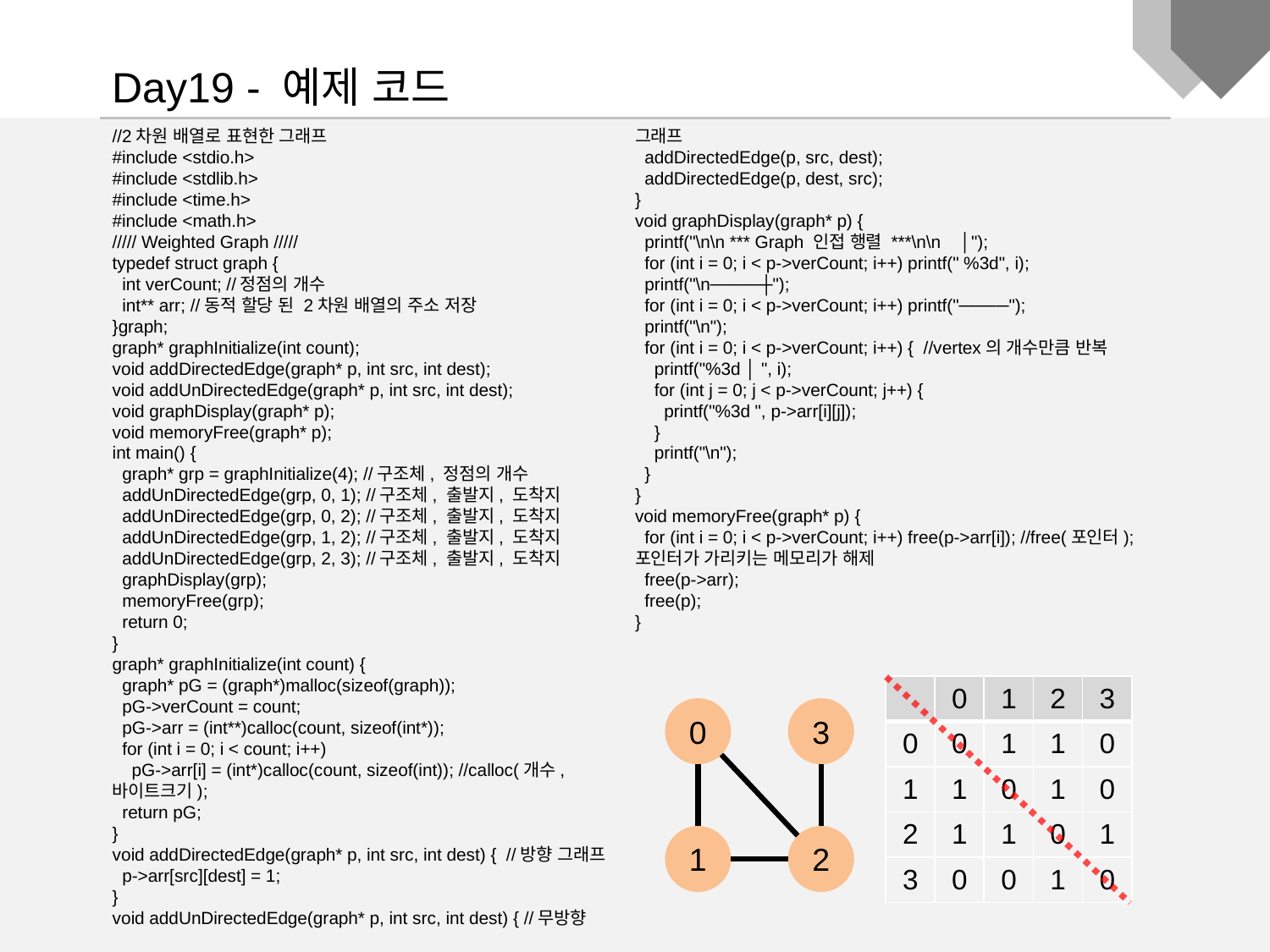

Day19 - 예제 코드
//2차원 배열로 표현한 그래프
#include <stdio.h>
#include <stdlib.h>
#include <time.h>
#include <math.h>
///// Weighted Graph /////
typedef struct graph {
  int verCount; //정점의 개수
  int** arr; //동적 할당 된 2차원 배열의 주소 저장
}graph;
graph* graphInitialize(int count);
void addDirectedEdge(graph* p, int src, int dest);
void addUnDirectedEdge(graph* p, int src, int dest);
void graphDisplay(graph* p);
void memoryFree(graph* p);
int main() {
  graph* grp = graphInitialize(4); //구조체, 정점의 개수
  addUnDirectedEdge(grp, 0, 1); //구조체, 출발지, 도착지
  addUnDirectedEdge(grp, 0, 2); //구조체, 출발지, 도착지
  addUnDirectedEdge(grp, 1, 2); //구조체, 출발지, 도착지
  addUnDirectedEdge(grp, 2, 3); //구조체, 출발지, 도착지
  graphDisplay(grp);
  memoryFree(grp);
  return 0;
}
graph* graphInitialize(int count) {
  graph* pG = (graph*)malloc(sizeof(graph));
  pG->verCount = count;
  pG->arr = (int**)calloc(count, sizeof(int*));
  for (int i = 0; i < count; i++)
    pG->arr[i] = (int*)calloc(count, sizeof(int)); //calloc(개수, 바이트크기);
  return pG;
}
void addDirectedEdge(graph* p, int src, int dest) {  //방향 그래프
  p->arr[src][dest] = 1;
}
void addUnDirectedEdge(graph* p, int src, int dest) { //무방향 그래프
  addDirectedEdge(p, src, dest);
  addDirectedEdge(p, dest, src);
}
void graphDisplay(graph* p) {
  printf("\n\n *** Graph 인접 행렬 ***\n\n    │");
  for (int i = 0; i < p->verCount; i++) printf(" %3d", i);
  printf("\n────┼");
  for (int i = 0; i < p->verCount; i++) printf("────");
  printf("\n");
  for (int i = 0; i < p->verCount; i++) {  //vertex의 개수만큼 반복
    printf("%3d │ ", i);
    for (int j = 0; j < p->verCount; j++) {
      printf("%3d ", p->arr[i][j]);
    }
    printf("\n");
  }
}
void memoryFree(graph* p) {
  for (int i = 0; i < p->verCount; i++) free(p->arr[i]); //free(포인터); 포인터가 가리키는 메모리가 해제
  free(p->arr);
  free(p);
}
|  | 0 | 1 | 2 | 3 |
| --- | --- | --- | --- | --- |
| 0 | 0 | 1 | 1 | 0 |
| 1 | 1 | 0 | 1 | 0 |
| 2 | 1 | 1 | 0 | 1 |
| 3 | 0 | 0 | 1 | 0 |
0
3
1
2